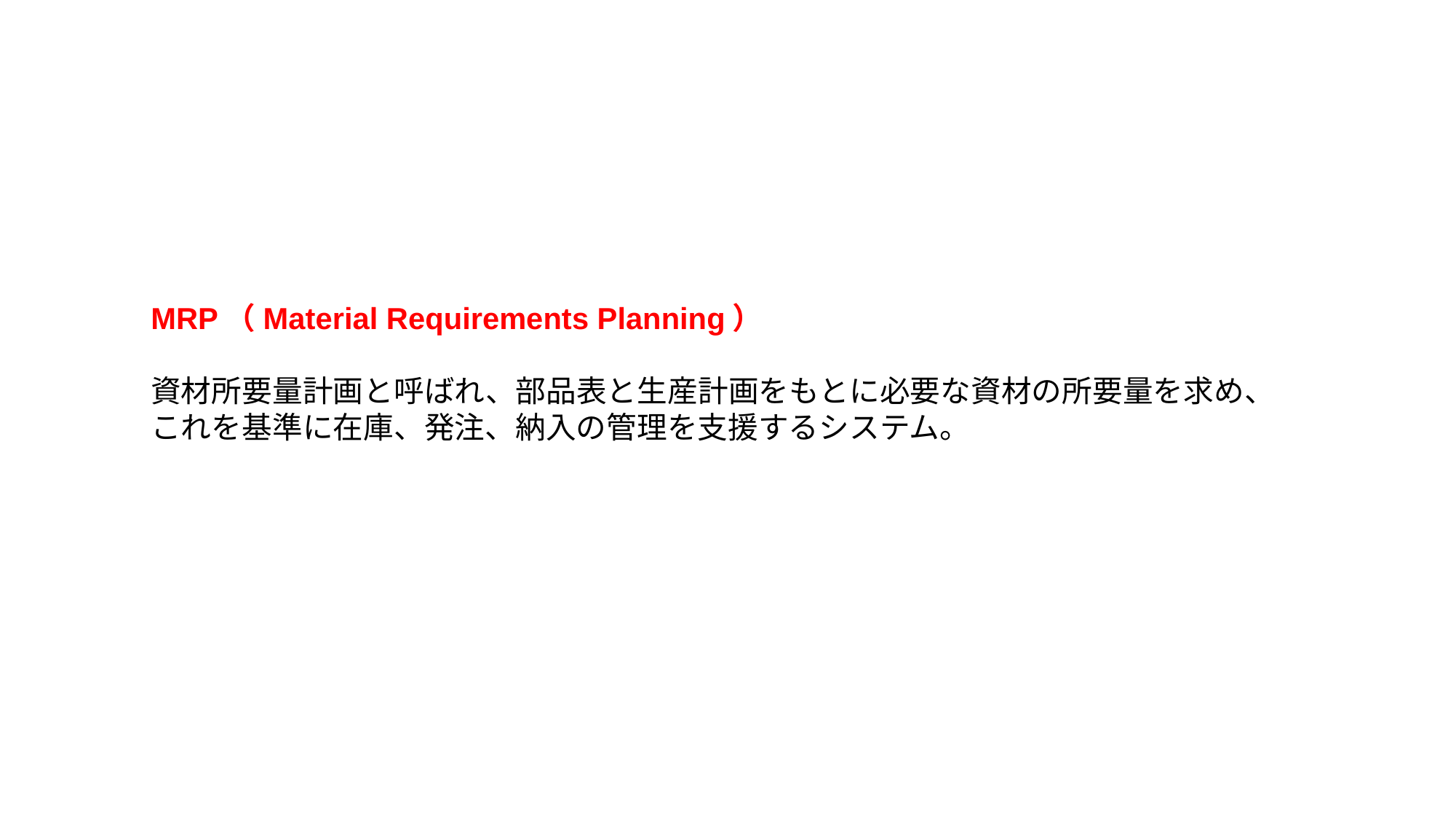

MRP（Material Requirements Planning）

資材所要量計画と呼ばれ、部品表と生産計画をもとに必要な資材の所要量を求め、
これを基準に在庫、発注、納入の管理を支援するシステム。